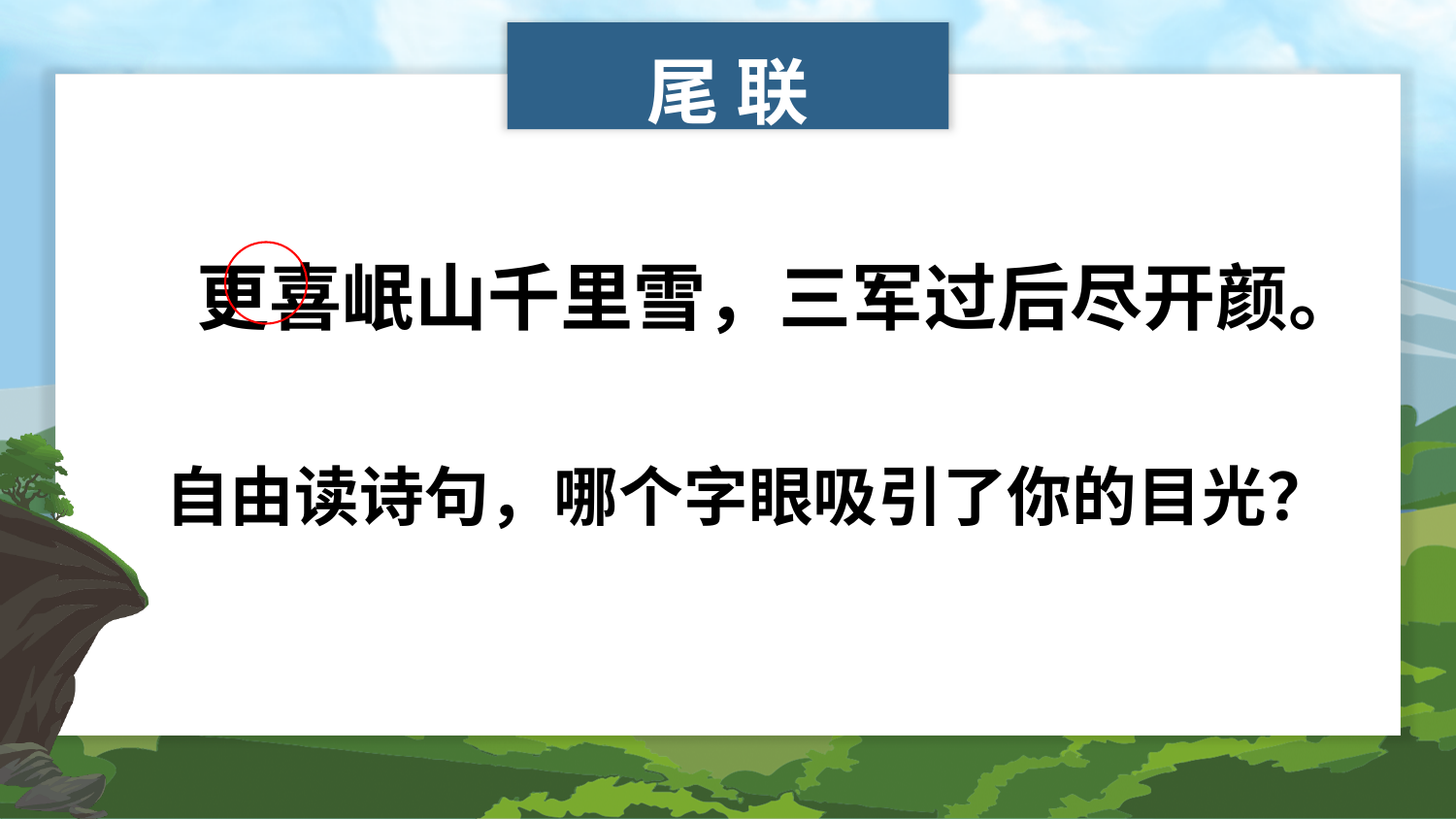

尾 联
更喜岷山千里雪，三军过后尽开颜。

自由读诗句，哪个字眼吸引了你的目光？